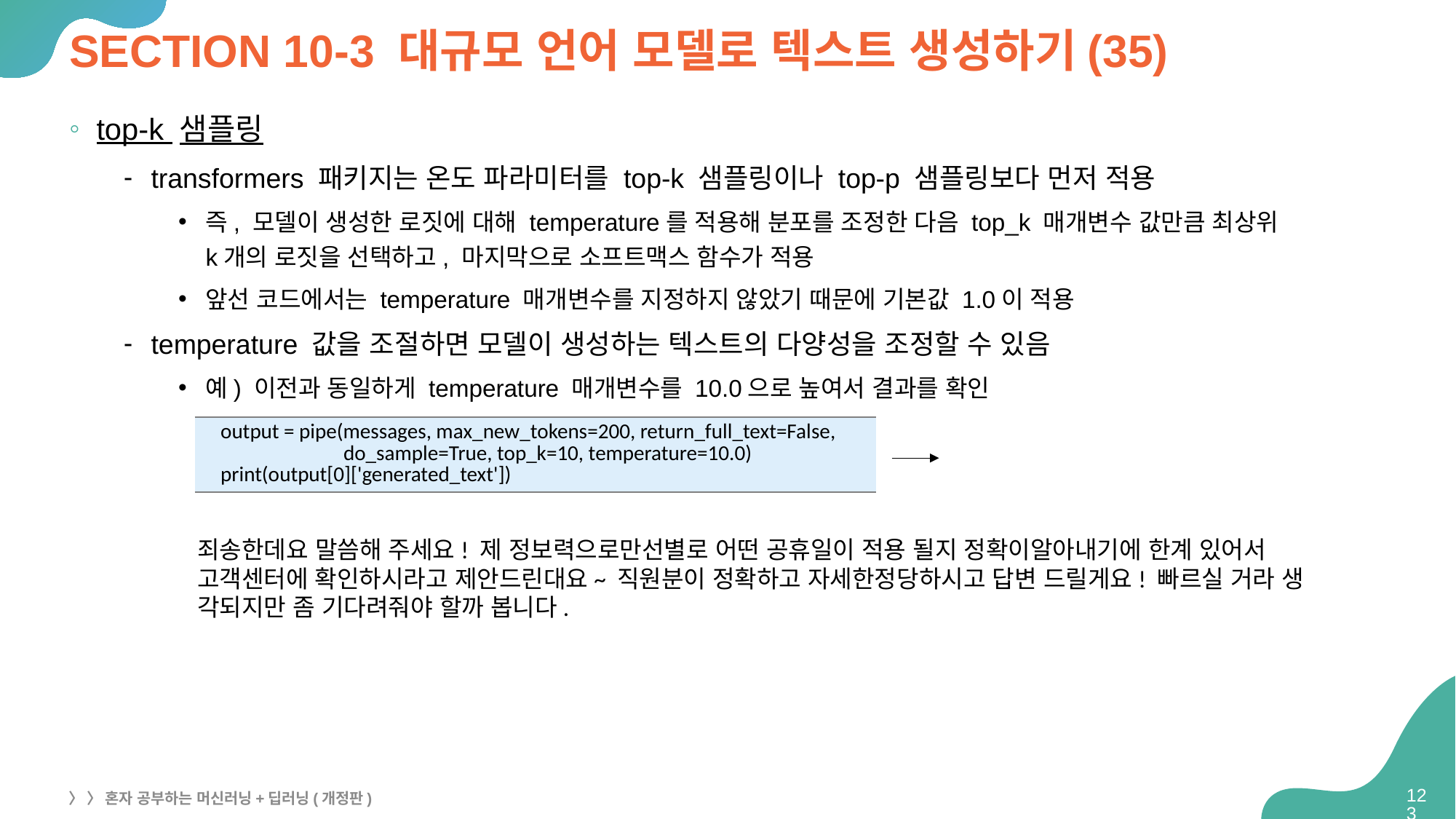

# SECTION 10-3 대규모 언어 모델로 텍스트 생성하기(35)
top-k 샘플링
transformers 패키지는 온도 파라미터를 top-k 샘플링이나 top-p 샘플링보다 먼저 적용
즉, 모델이 생성한 로짓에 대해 temperature를 적용해 분포를 조정한 다음 top_k 매개변수 값만큼 최상위
k개의 로짓을 선택하고, 마지막으로 소프트맥스 함수가 적용
앞선 코드에서는 temperature 매개변수를 지정하지 않았기 때문에 기본값 1.0이 적용
temperature 값을 조절하면 모델이 생성하는 텍스트의 다양성을 조정할 수 있음
예) 이전과 동일하게 temperature 매개변수를 10.0으로 높여서 결과를 확인
| output = pipe(messages, max\_new\_tokens=200, return\_full\_text=False, do\_sample=True, top\_k=10, temperature=10.0) print(output[0]['generated\_text']) |
| --- |
죄송한데요 말씀해 주세요! 제 정보력으로만선별로 어떤 공휴일이 적용 될지 정확이알아내기에 한계 있어서
고객센터에 확인하시라고 제안드린대요~ 직원분이 정확하고 자세한정당하시고 답변 드릴게요! 빠르실 거라 생
각되지만 좀 기다려줘야 할까 봅니다.
123
〉 〉 혼자 공부하는 머신러닝+딥러닝(개정판)